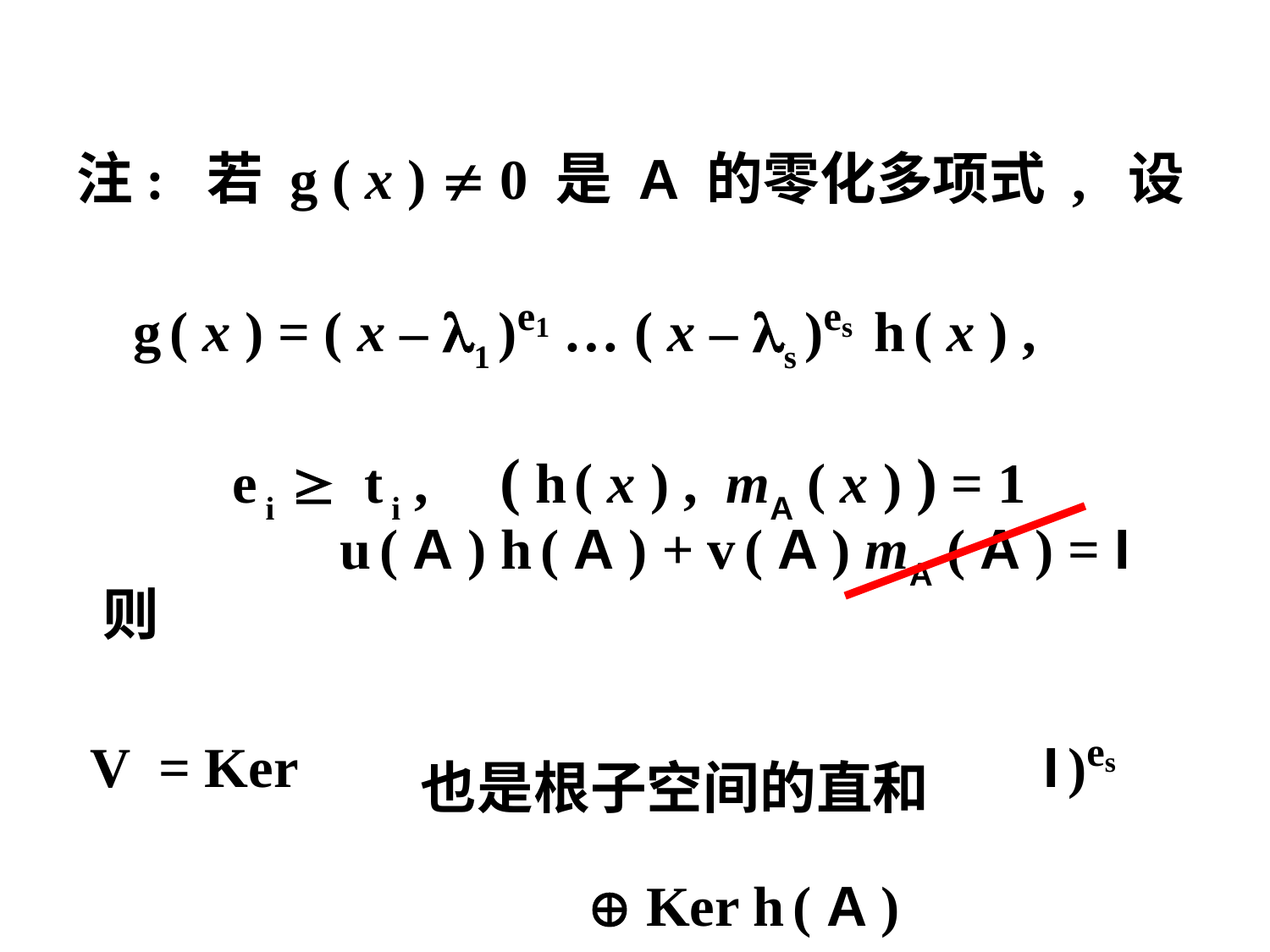

注:  若 g ( x ) ≠ 0 是 A 的零化多项式 ,  设
    g ( x ) = ( x – λ1 )e1 … ( x – λs )es   h ( x ) ,
           e i  ≥  t i ,     ( h ( x ) ,  mA ( x ) ) = 1
 则
 V  = Ker ( A – λ1I )e1 ⊕ … ⊕ Ker ( A – λsI )es
                                                                       ⊕ Ker h ( A )
u ( A ) h ( A ) + v ( A ) mA ( A ) = I
也是根子空间的直和